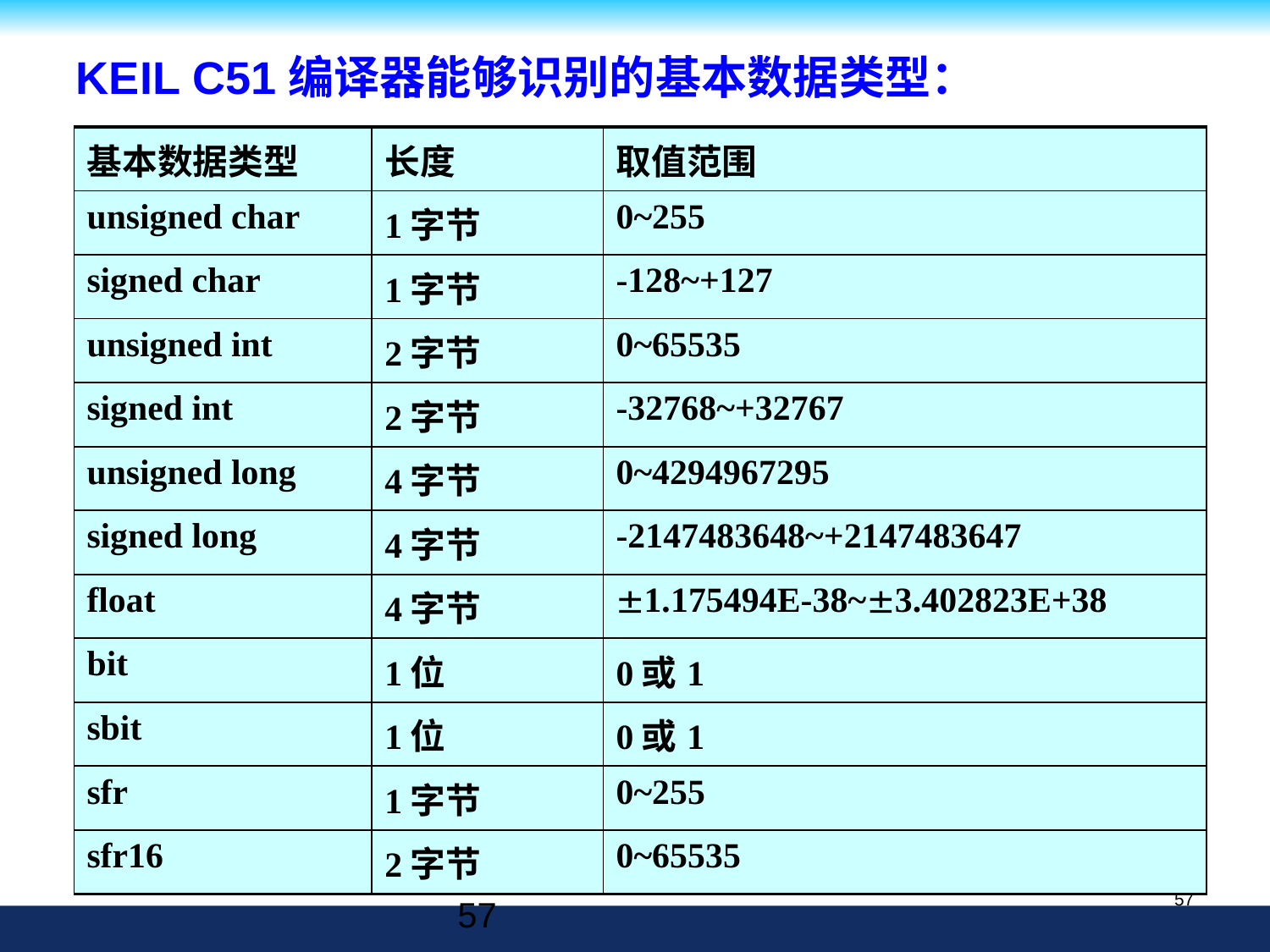

KEIL C51编译器能够识别的基本数据类型：
| 基本数据类型 | 长度 | 取值范围 |
| --- | --- | --- |
| unsigned char | 1字节 | 0~255 |
| signed char | 1字节 | -128~+127 |
| unsigned int | 2字节 | 0~65535 |
| signed int | 2字节 | -32768~+32767 |
| unsigned long | 4字节 | 0~4294967295 |
| signed long | 4字节 | -2147483648~+2147483647 |
| float | 4字节 | ±1.175494E-38~±3.402823E+38 |
| bit | 1位 | 0或1 |
| sbit | 1位 | 0或1 |
| sfr | 1字节 | 0~255 |
| sfr16 | 2字节 | 0~65535 |
57
57